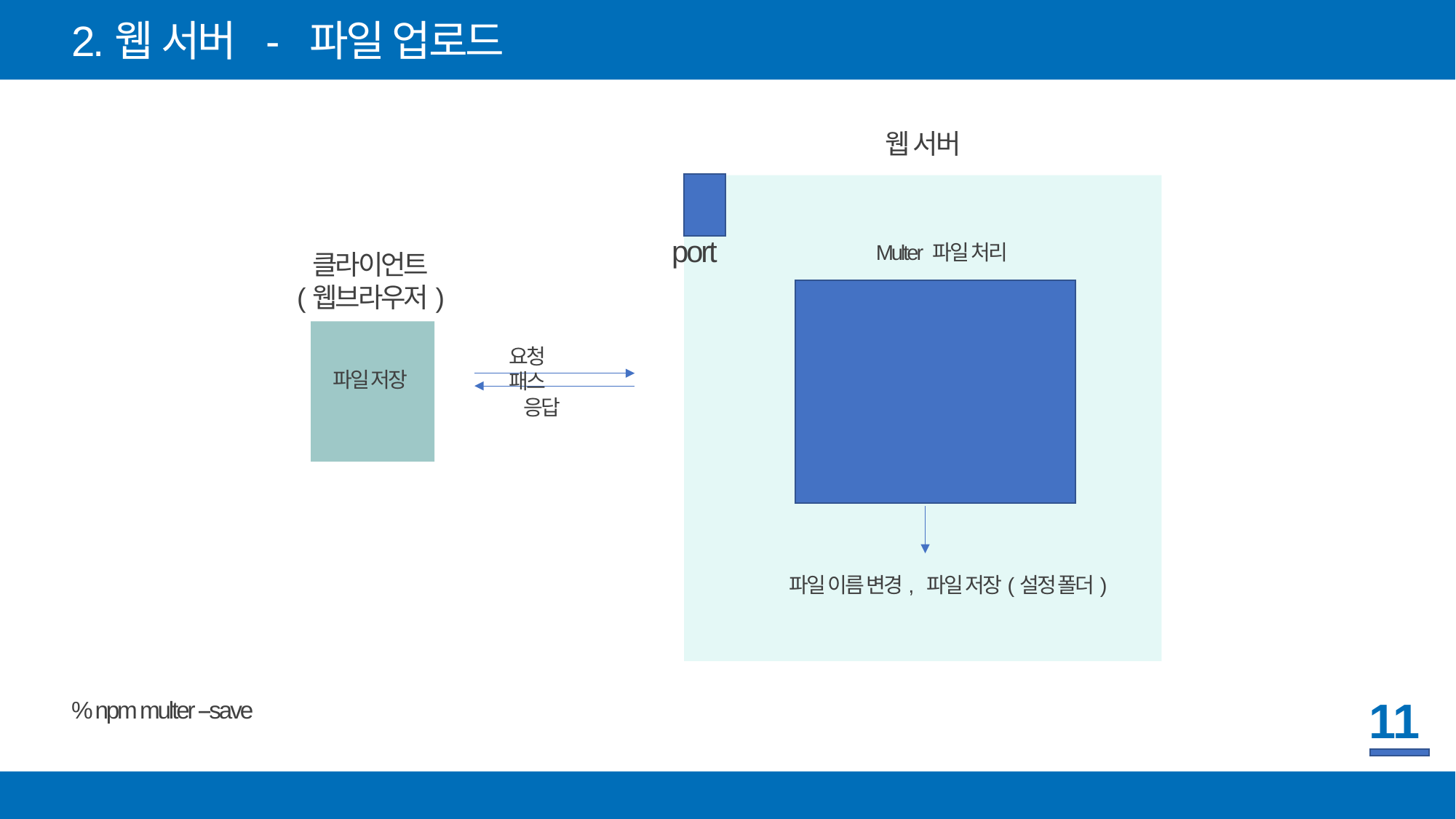

2.웹 서버  -  파일 업로드
웹 서버

port
Multer 파일 처리
클라이언트
(웹브라우저)

업로드 처리 함수
(미들웨어)

라우팅
요청 패스
파일 저장
응답
파일 이름 변경,  파일 저장(설정 폴더)
11
% npm multer --save